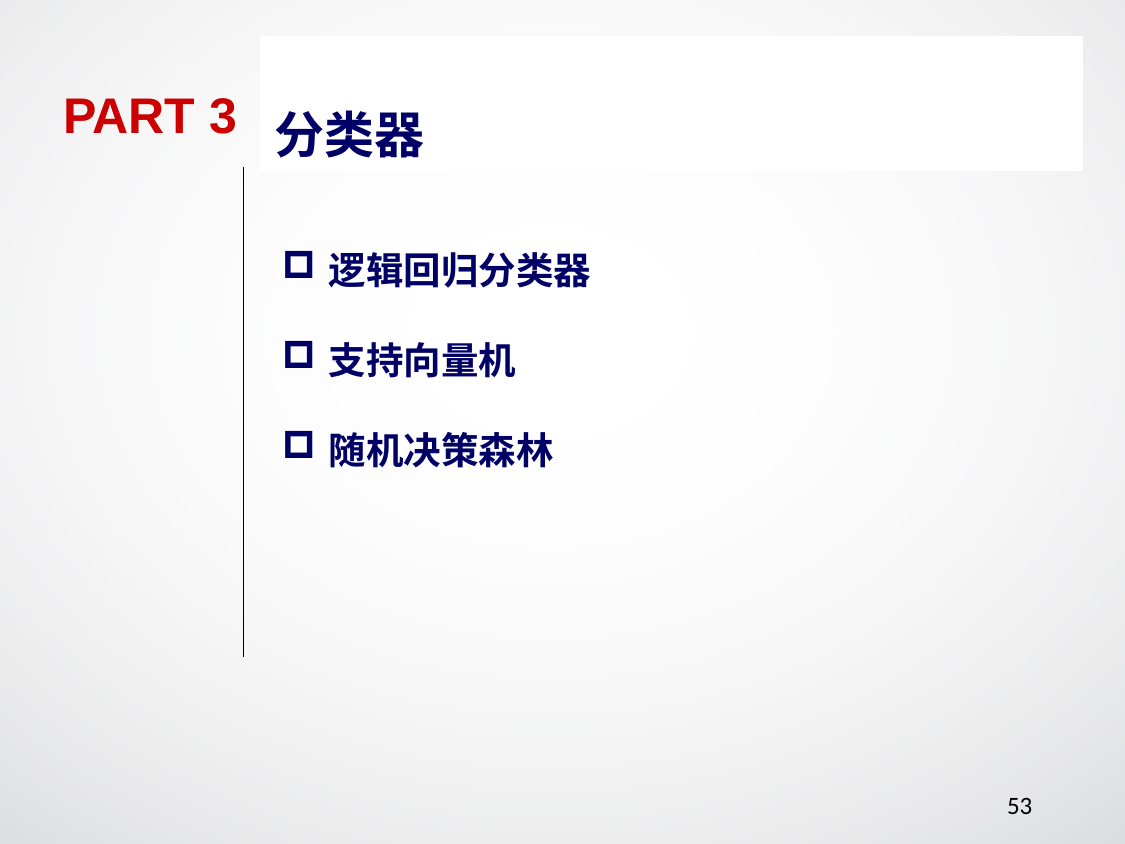

分类器
PART 3
逻辑回归分类器
支持向量机
随机决策森林
53